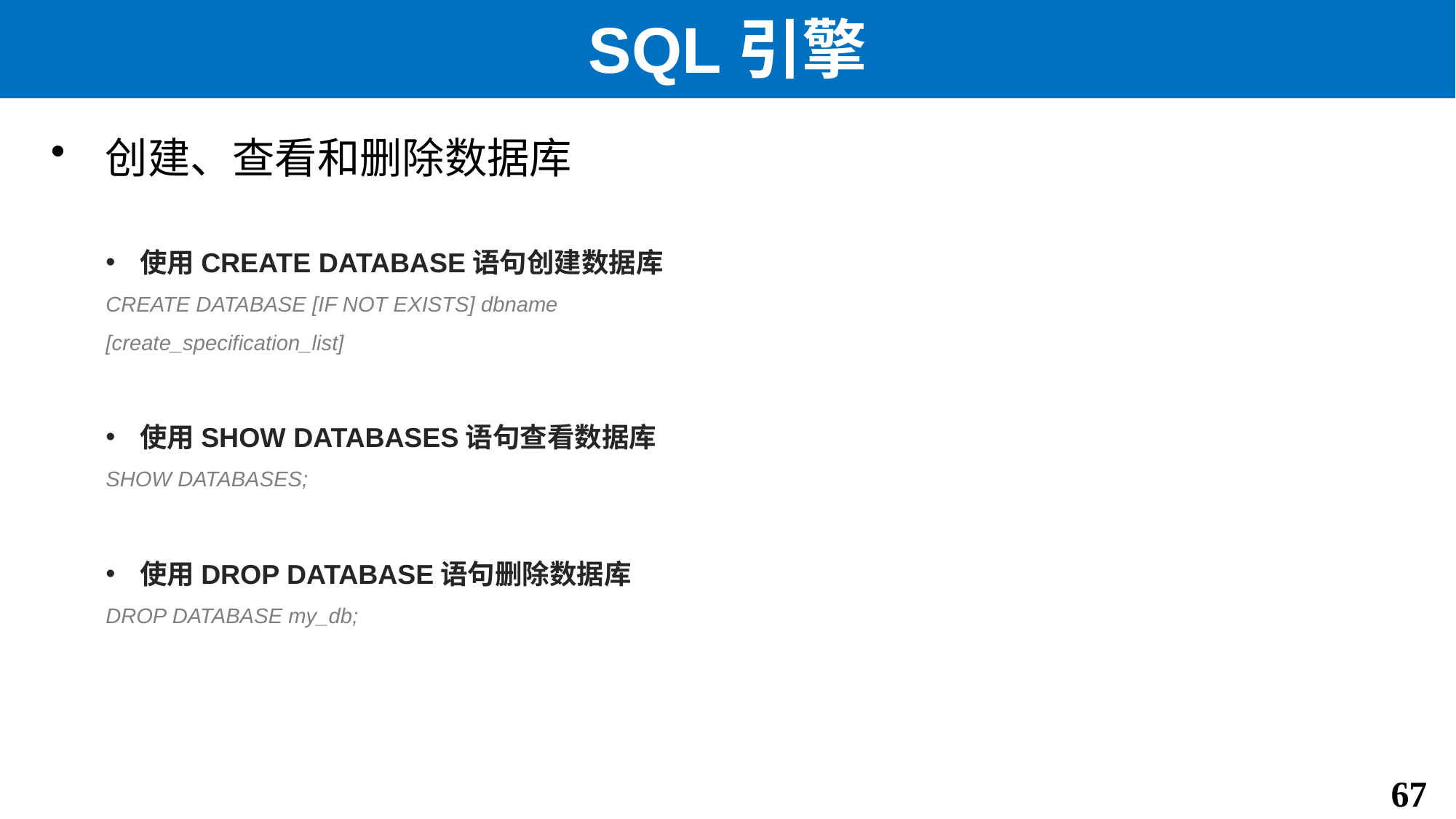

# SQL引擎
创建、查看和删除数据库
使用CREATE DATABASE语句创建数据库
CREATE DATABASE [IF NOT EXISTS] dbname
[create_specification_list]

使用SHOW DATABASES语句查看数据库
SHOW DATABASES;

使用DROP DATABASE语句删除数据库
DROP DATABASE my_db;